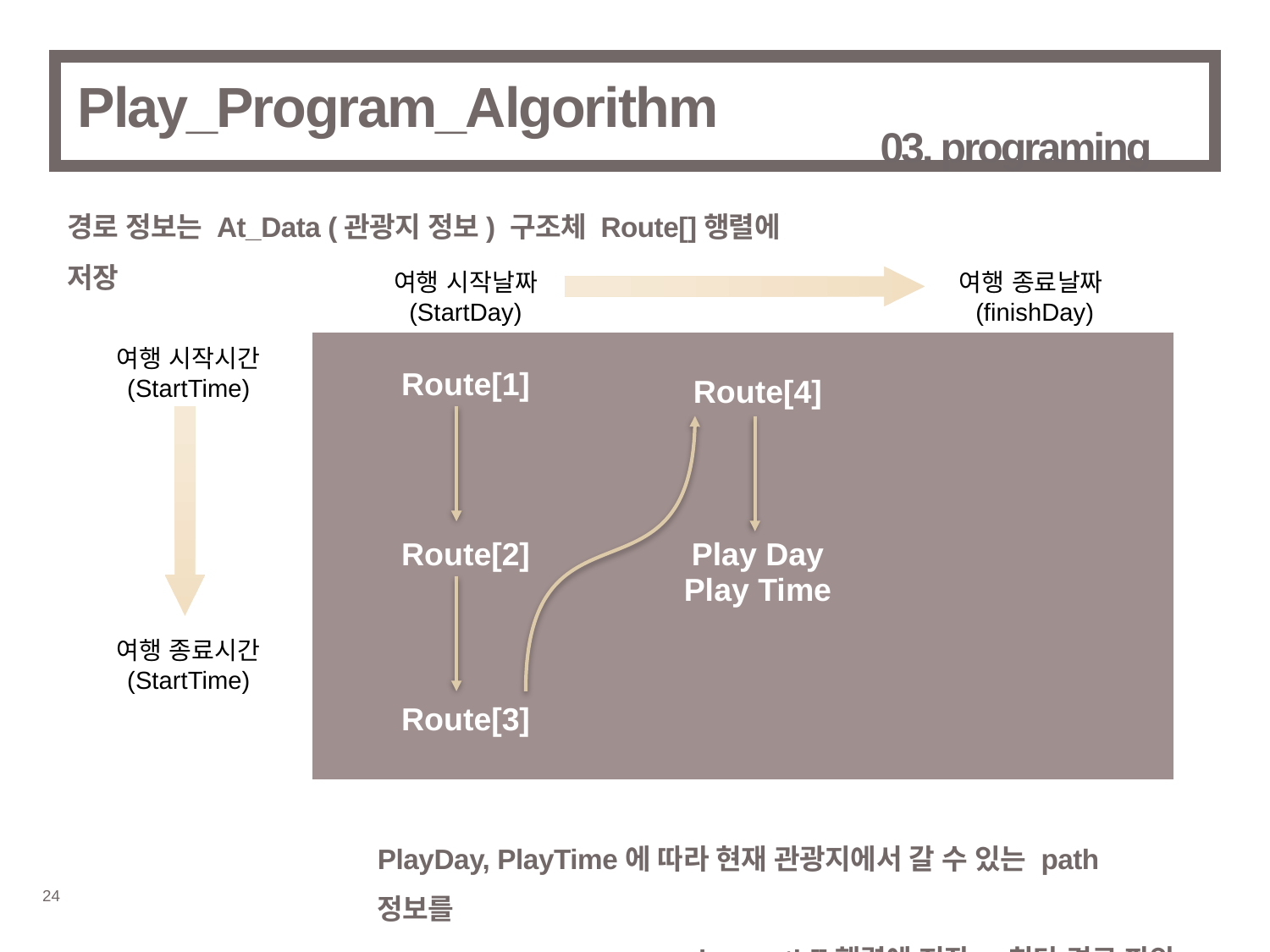

# Play_Program_Algorithm
03. programing

경로 정보는 At_Data (관광지 정보) 구조체 Route[]행렬에 저장

|  | 여행 시작날짜 (StartDay) |  | 여행 종료날짜(finishDay) |
| --- | --- | --- | --- |
| 여행 시작시간 (StartTime) | Route[1] | Route[4] |  |
|  |  |  |  |
|  | Route[2] | Play Day Play Time |  |
| 여행 종료시간 (StartTime) | Route[3] |  |  |

PlayDay, PlayTime에 따라 현재 관광지에서 갈 수 있는 path 정보를
play_path[]행렬에 저장 ➤ 최단 경로 파악